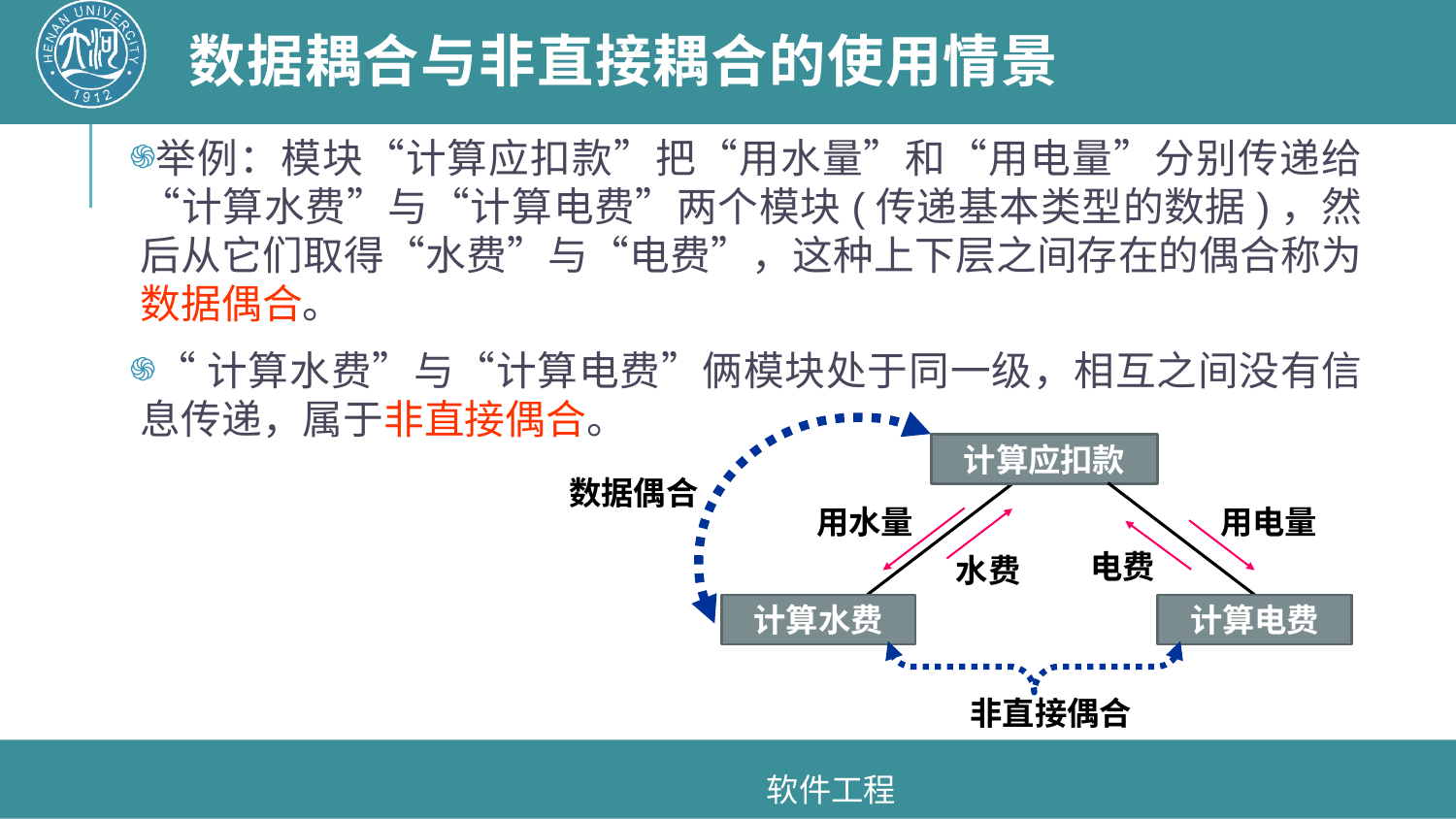

# 数据耦合与非直接耦合的使用情景
举例：模块“计算应扣款”把“用水量”和“用电量”分别传递给“计算水费”与“计算电费”两个模块(传递基本类型的数据)，然后从它们取得“水费”与“电费”，这种上下层之间存在的偶合称为数据偶合。
“计算水费”与“计算电费”俩模块处于同一级，相互之间没有信息传递，属于非直接偶合。

计算应扣款
数据偶合

用水量
用电量

电费
水费
计算电费
计算水费
非直接偶合

软件工程
153